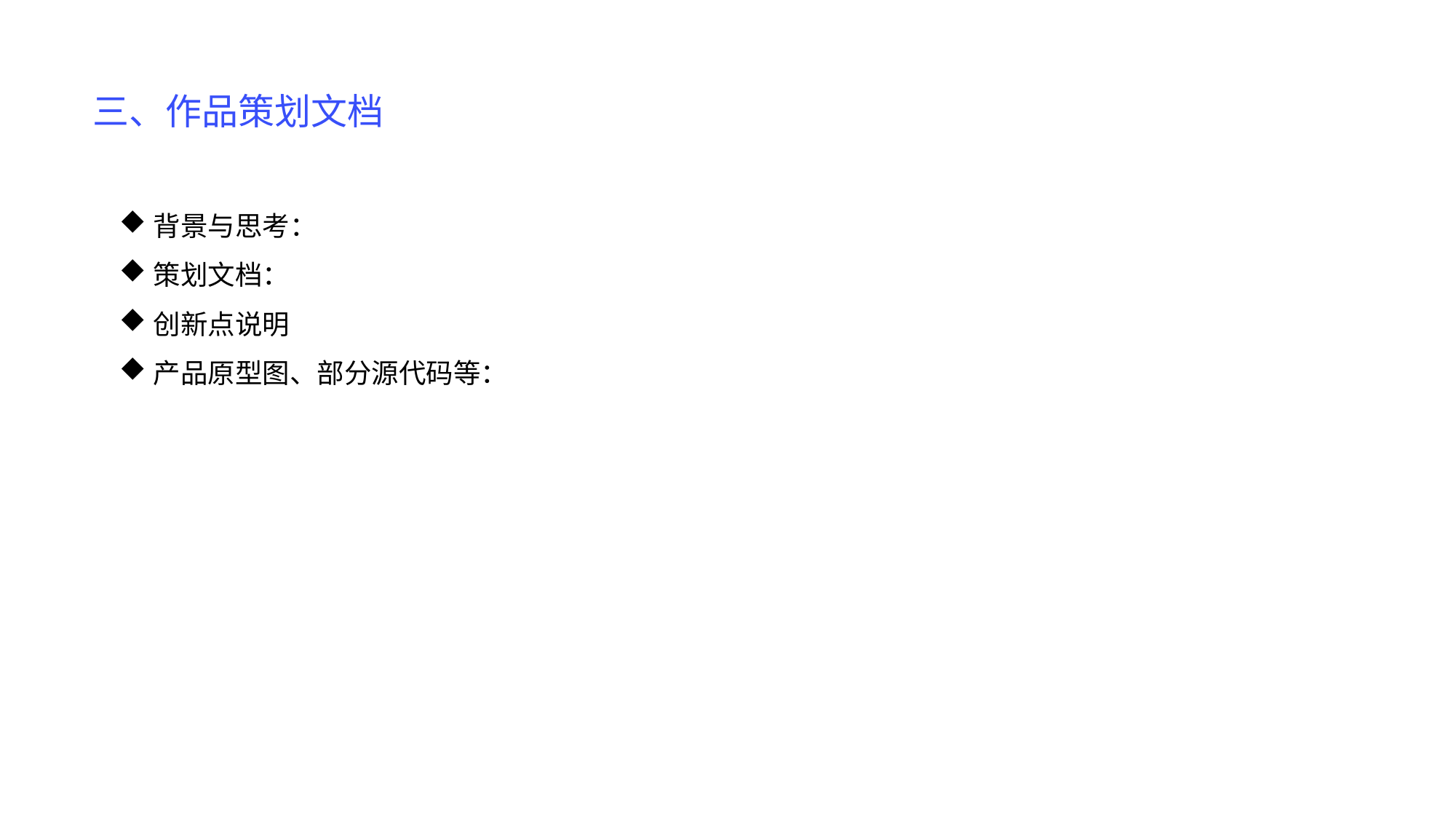

三、作品策划文档
背景与思考：
策划文档：
创新点说明
产品原型图、部分源代码等：